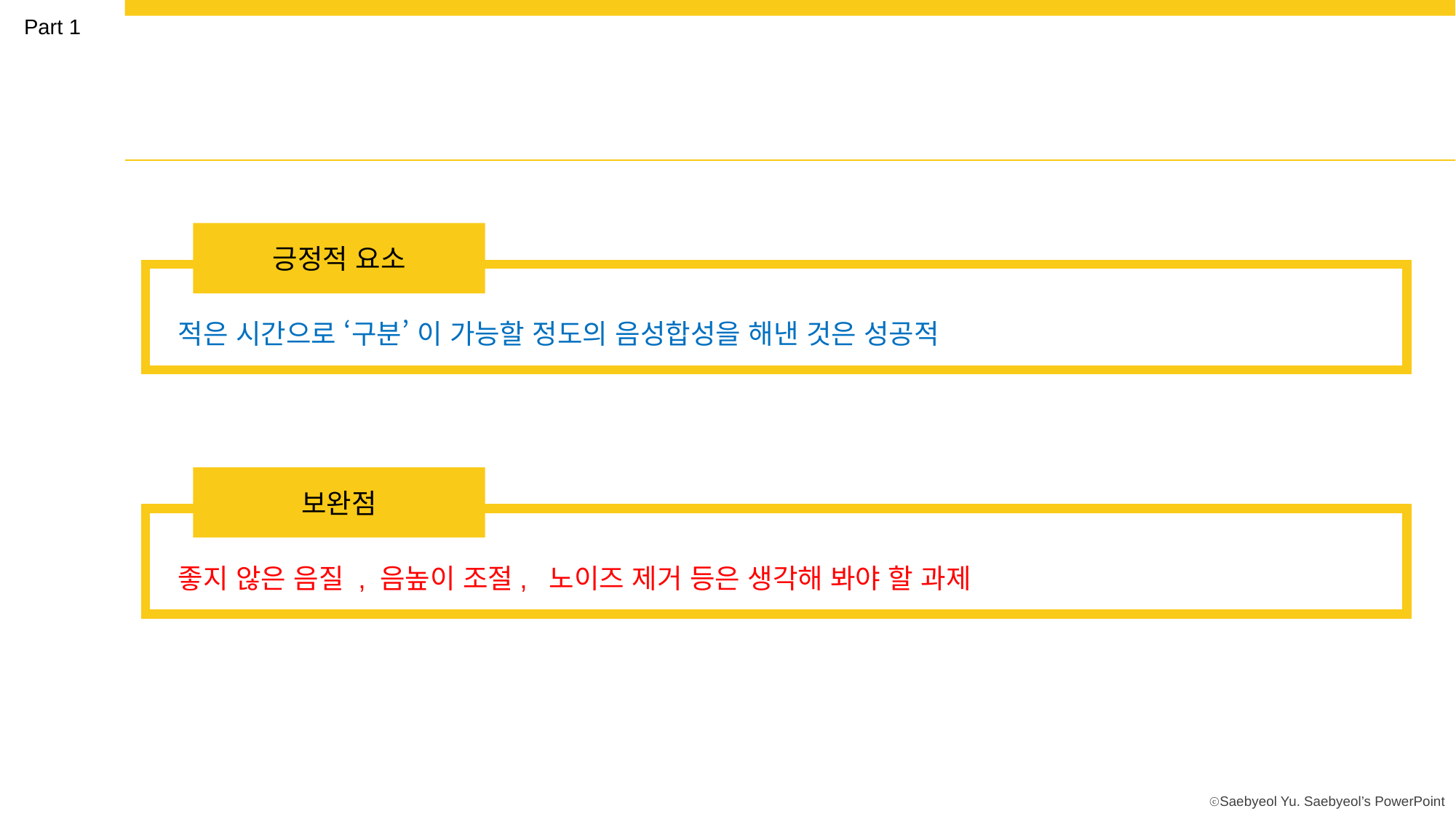

Part 1
긍정적 요소

  적은 시간으로 ‘구분’ 이 가능할 정도의 음성합성을 해낸 것은 성공적

보완점

  좋지 않은 음질 , 음높이 조절,  노이즈 제거 등은 생각해 봐야 할 과제